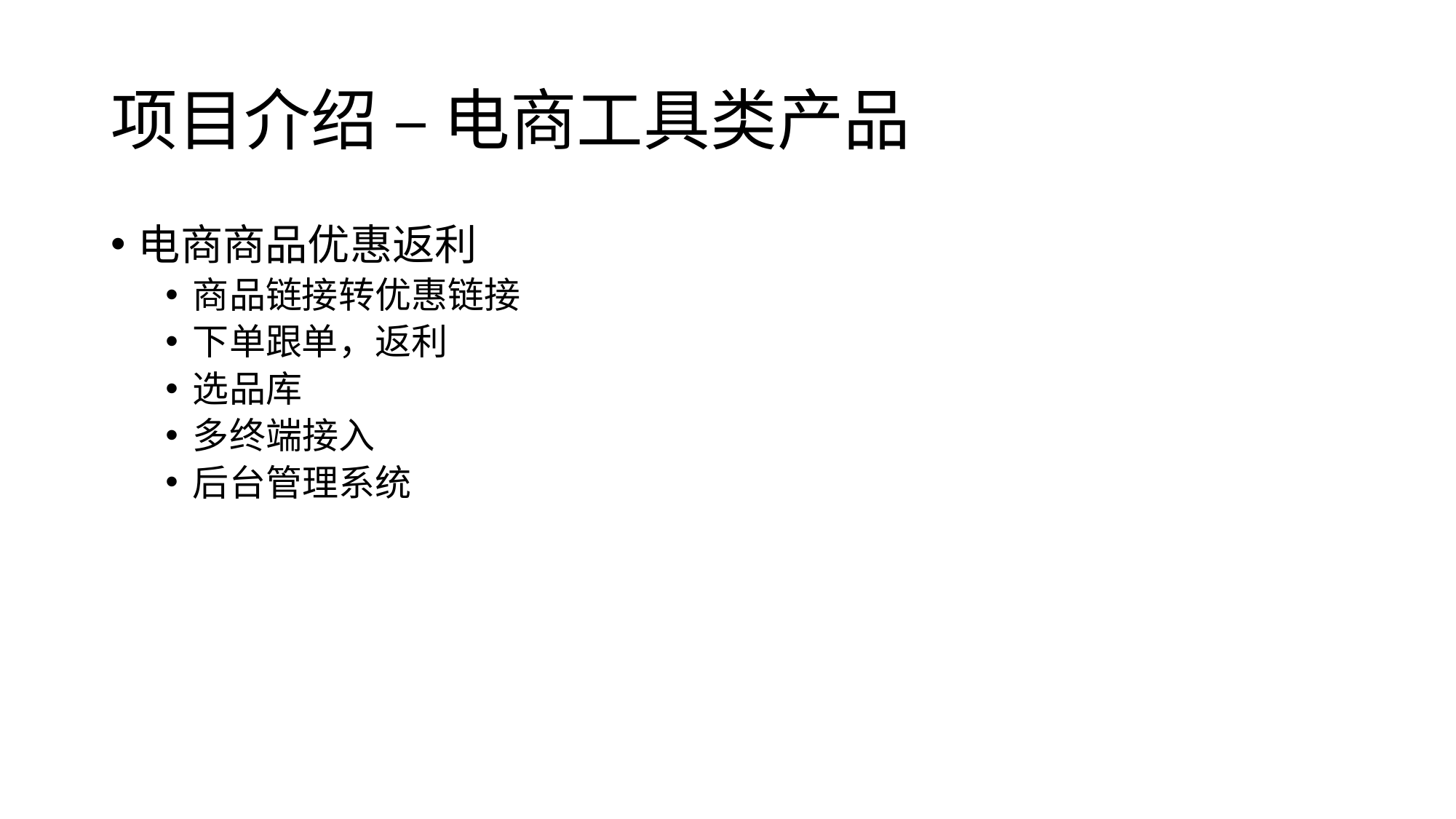

# 项目介绍 – 电商工具类产品
电商商品优惠返利
商品链接转优惠链接
下单跟单，返利
选品库
多终端接入
后台管理系统